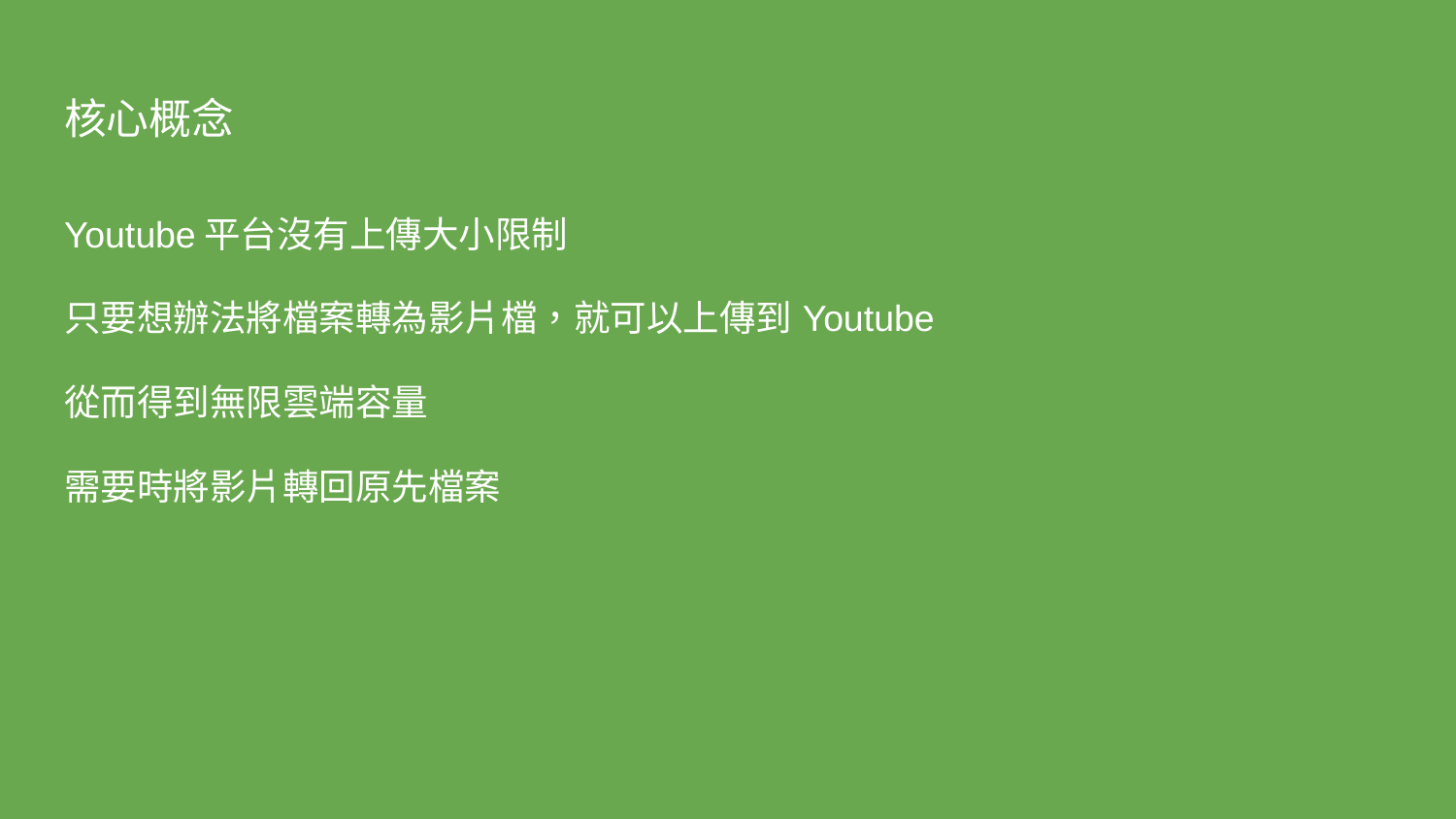

# 核心概念
Youtube平台沒有上傳大小限制
只要想辦法將檔案轉為影片檔，就可以上傳到Youtube
從而得到無限雲端容量
需要時將影片轉回原先檔案